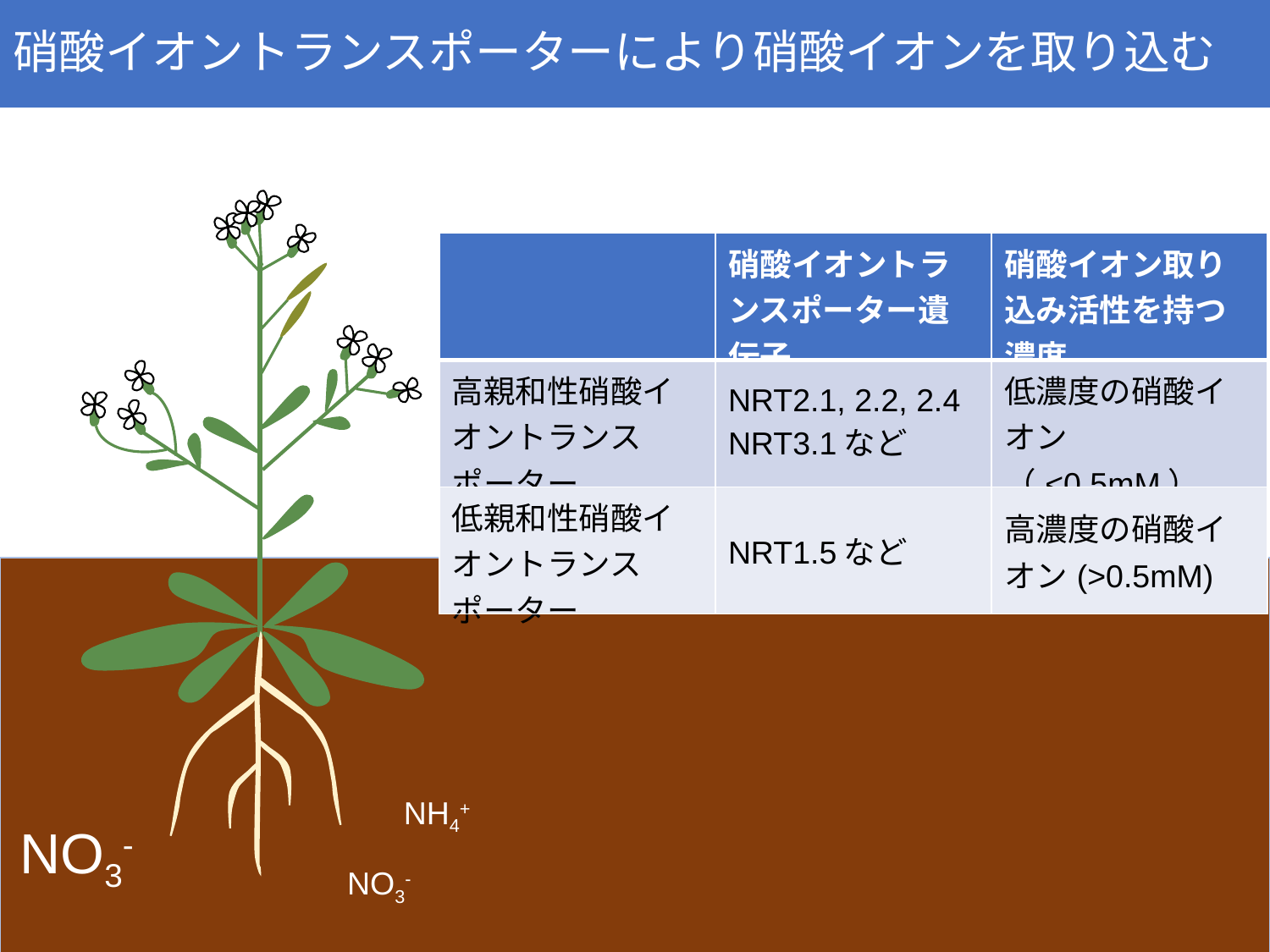

# 硝酸イオントランスポーターにより硝酸イオンを取り込む

|  | 硝酸イオントランスポーター遺伝子 | 硝酸イオン取り込み活性を持つ濃度 |
| --- | --- | --- |
| 高親和性硝酸イオントランスポーター | NRT2.1, 2.2, 2.4 NRT3.1など | 低濃度の硝酸イオン（<0.5mM） |
| 低親和性硝酸イオントランスポーター | NRT1.5など | 高濃度の硝酸イオン(>0.5mM) |

NH4+
NO3-
NO3-